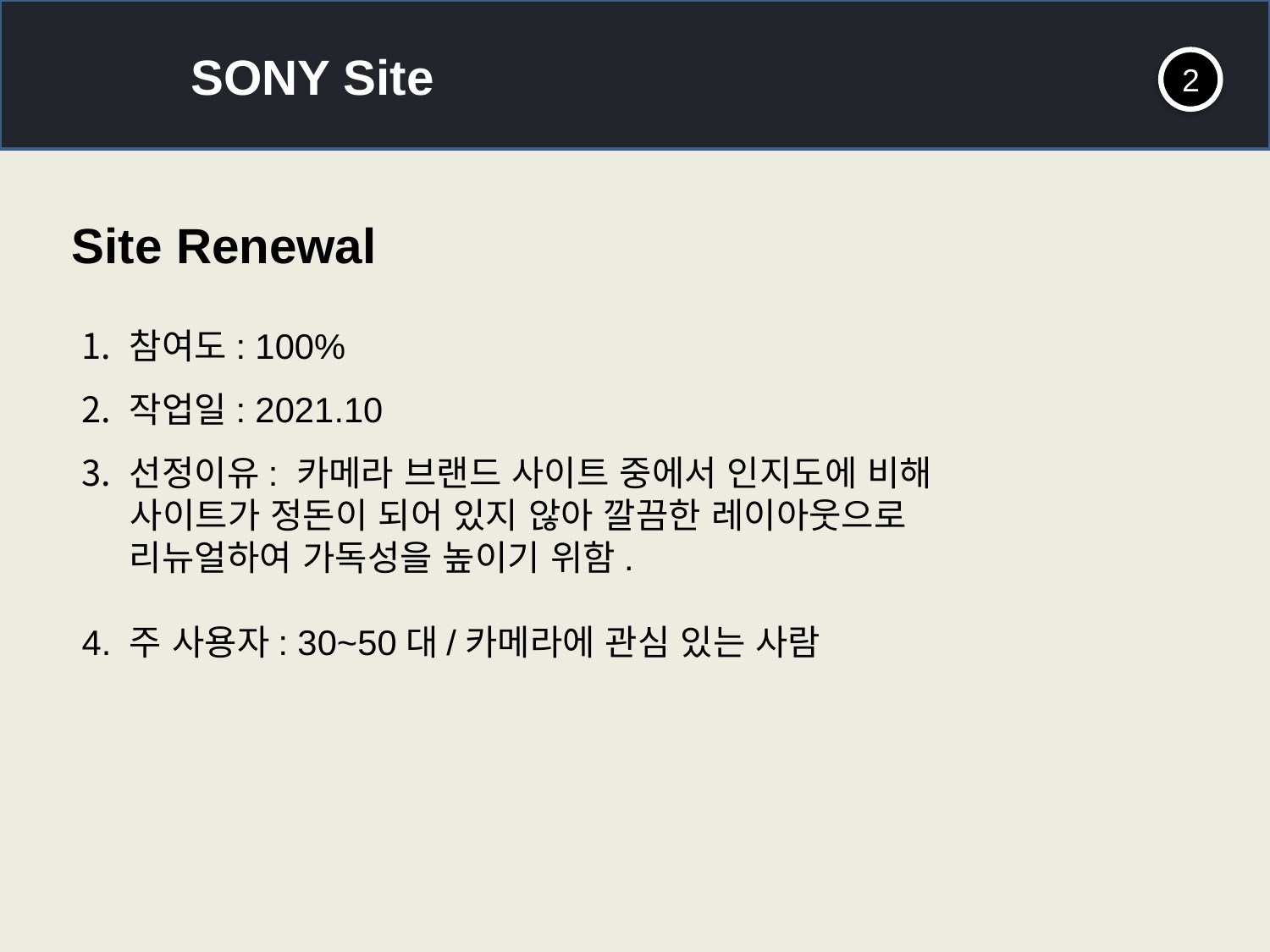

SONY Site
2
Site Renewal
참여도: 100%

작업일: 2021.10

선정이유: 카메라 브랜드 사이트 중에서 인지도에 비해
    사이트가 정돈이 되어 있지 않아 깔끔한 레이아웃으로
	리뉴얼하여 가독성을 높이기 위함.

4. 주 사용자: 30~50대/카메라에 관심 있는 사람